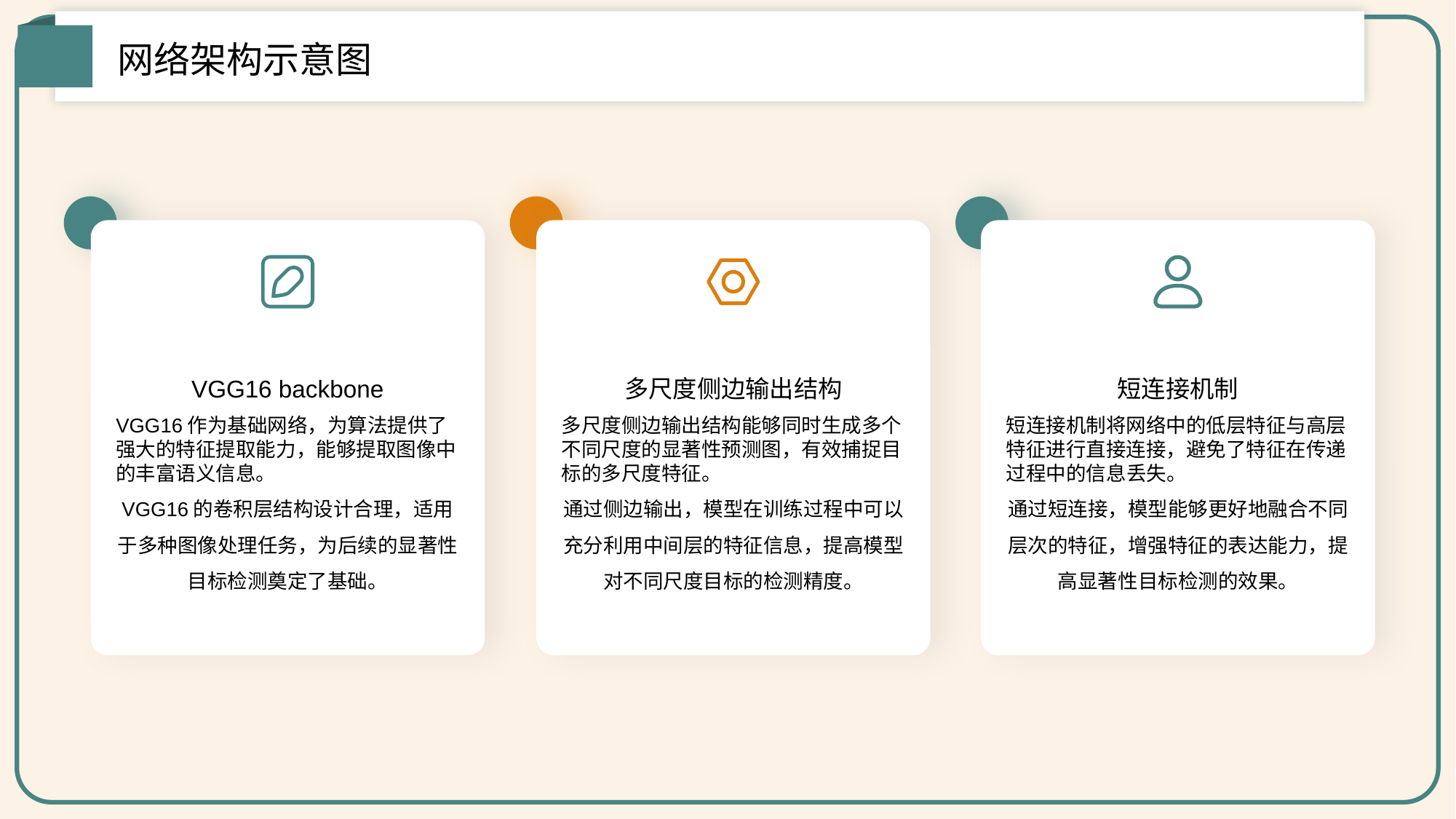

网络架构示意图

VGG16 backbone
多尺度侧边输出结构
短连接机制
VGG16作为基础网络，为算法提供了强大的特征提取能力，能够提取图像中的丰富语义信息。
VGG16的卷积层结构设计合理，适用于多种图像处理任务，为后续的显著性目标检测奠定了基础。
多尺度侧边输出结构能够同时生成多个不同尺度的显著性预测图，有效捕捉目标的多尺度特征。
通过侧边输出，模型在训练过程中可以充分利用中间层的特征信息，提高模型对不同尺度目标的检测精度。
短连接机制将网络中的低层特征与高层特征进行直接连接，避免了特征在传递过程中的信息丢失。
通过短连接，模型能够更好地融合不同层次的特征，增强特征的表达能力，提高显著性目标检测的效果。